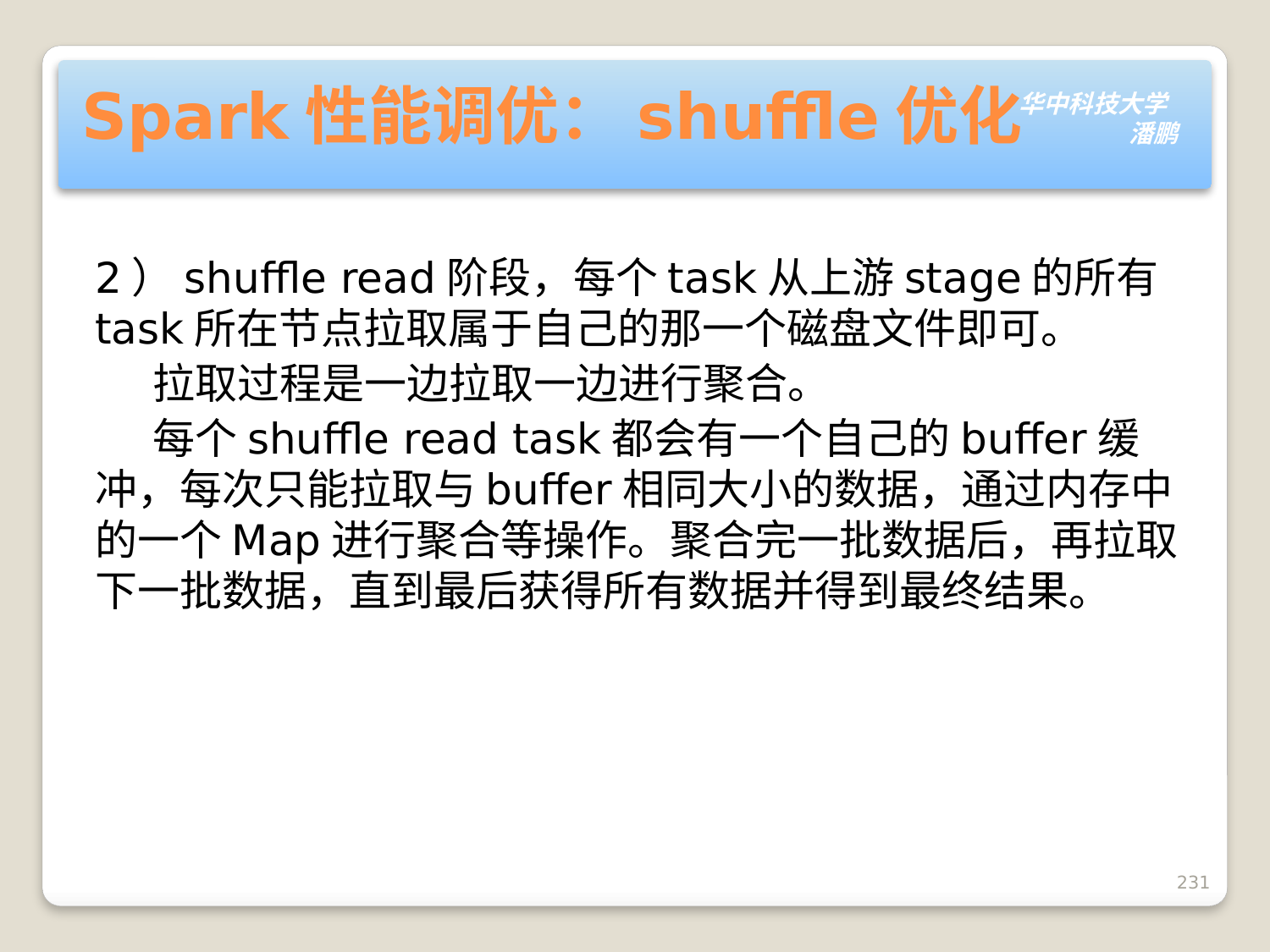

# Spark性能调优：shuffle优化
2）shuffle read阶段，每个task从上游stage的所有task所在节点拉取属于自己的那一个磁盘文件即可。
     拉取过程是一边拉取一边进行聚合。
     每个shuffle read task都会有一个自己的buffer缓冲，每次只能拉取与buffer相同大小的数据，通过内存中的一个Map进行聚合等操作。聚合完一批数据后，再拉取下一批数据，直到最后获得所有数据并得到最终结果。
231